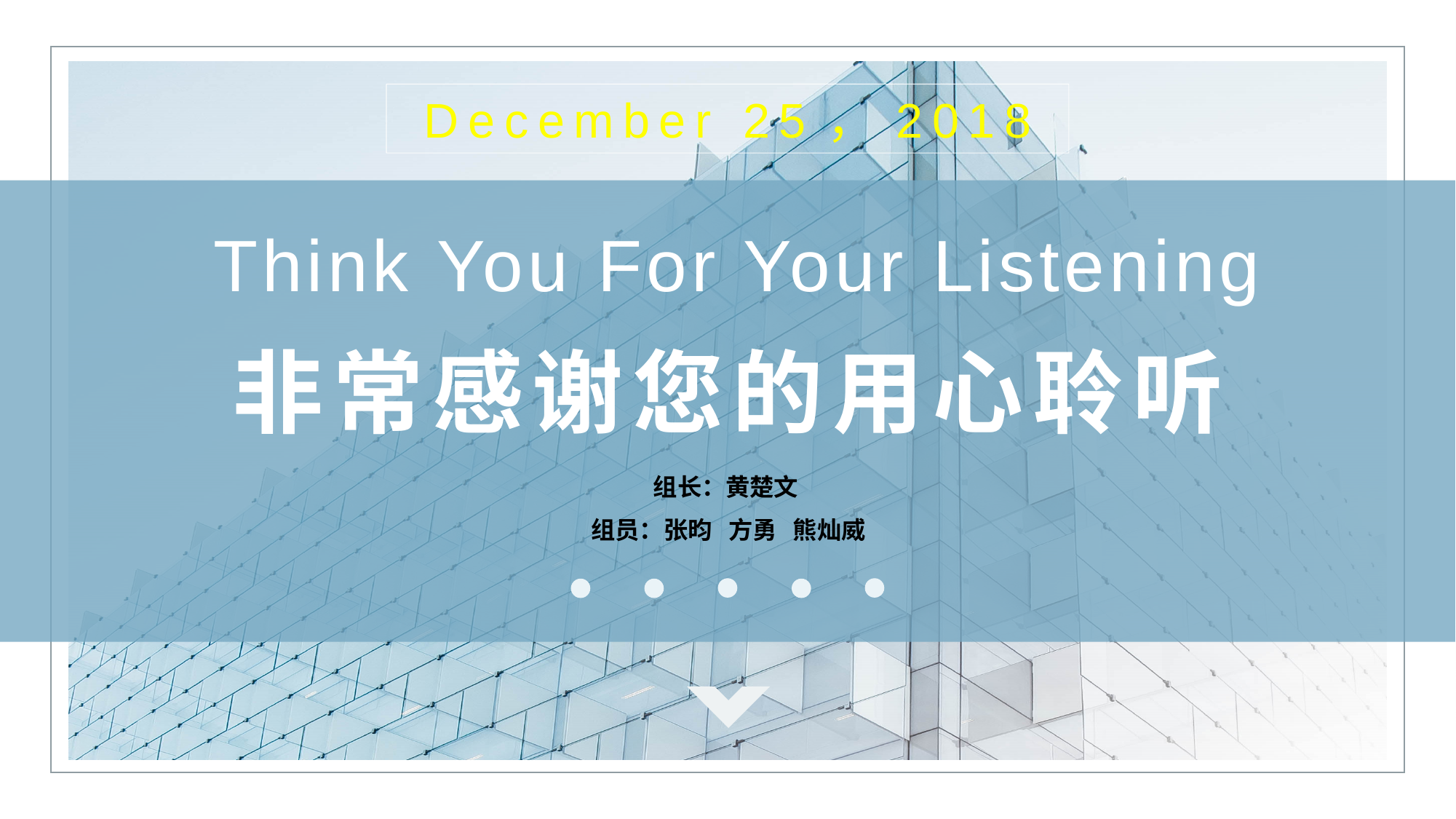

December 25，2018
Think You For Your Listening
非常感谢您的用心聆听
组长：黄楚文
组员：张昀   方勇   熊灿威